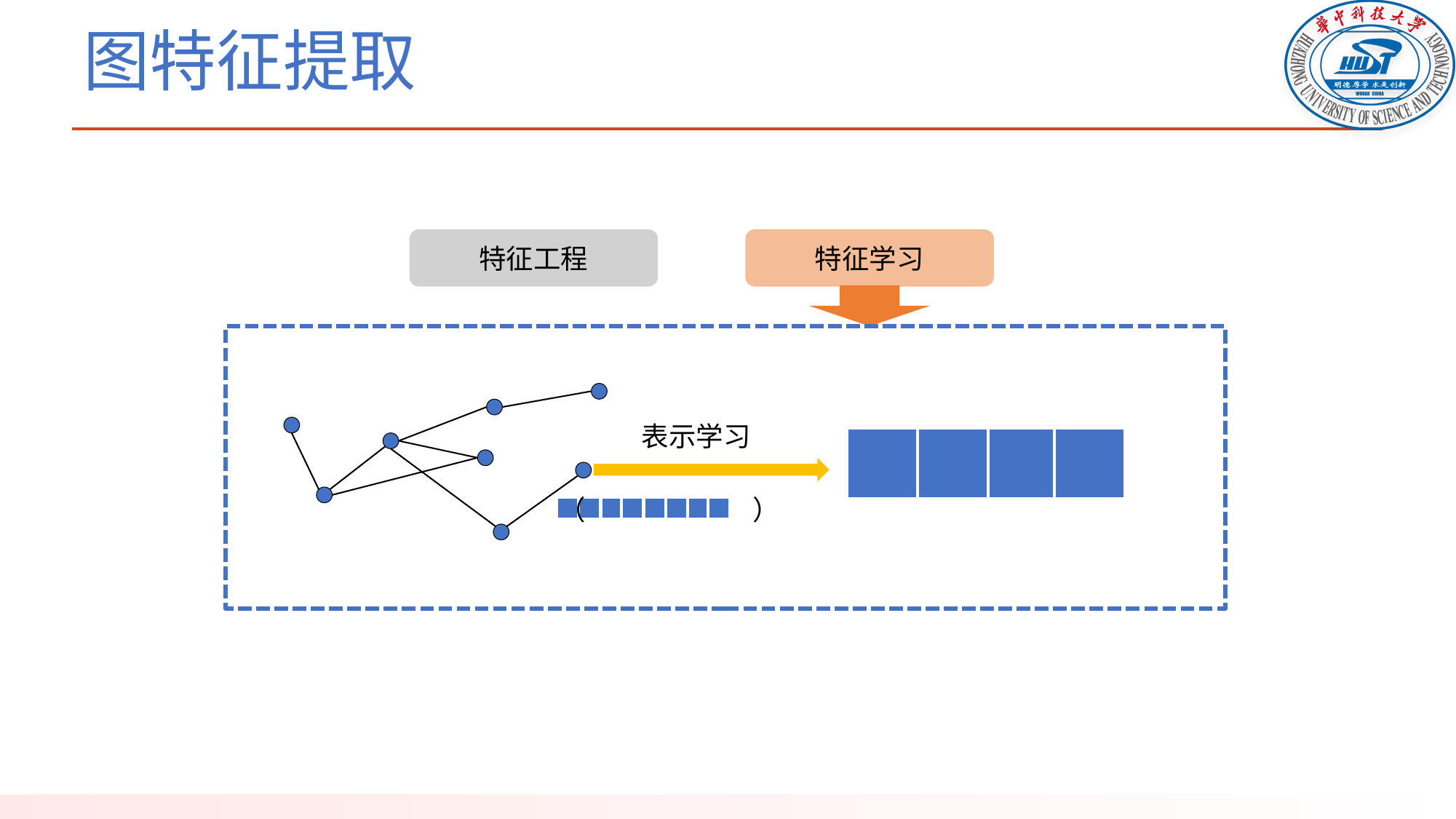

# 图特征提取
特征工程
特征学习

表示学习

（                           ）